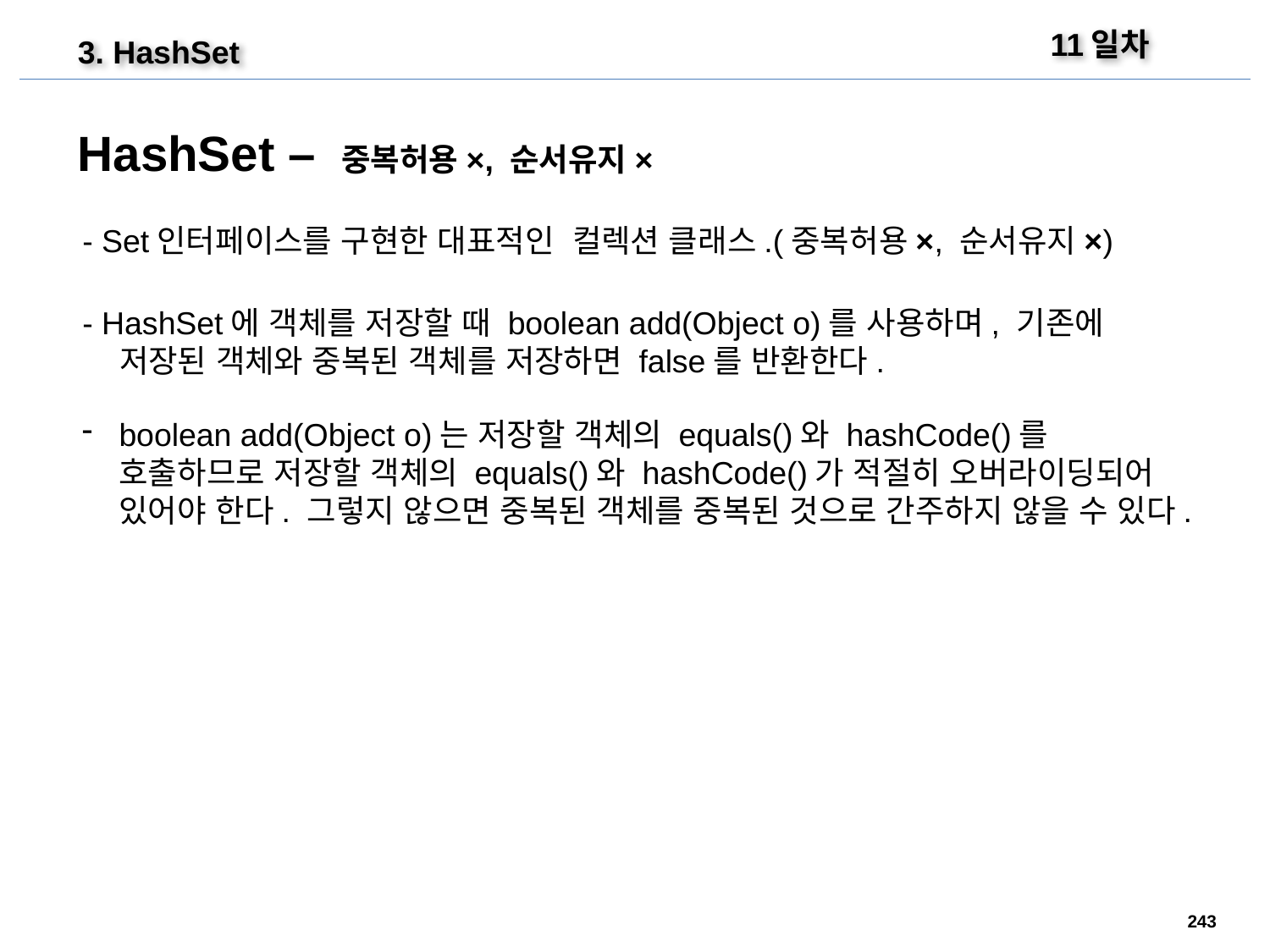

11일차
3. HashSet
HashSet – 중복허용×, 순서유지×
- Set인터페이스를 구현한 대표적인  컬렉션 클래스.(중복허용×, 순서유지×)
- HashSet에 객체를 저장할 때 boolean add(Object o)를 사용하며, 기존에 저장된 객체와 중복된 객체를 저장하면 false를 반환한다.
boolean add(Object o)는 저장할 객체의 equals()와 hashCode()를 호출하므로 저장할 객체의 equals()와 hashCode()가 적절히 오버라이딩되어 있어야 한다. 그렇지 않으면 중복된 객체를 중복된 것으로 간주하지 않을 수 있다.